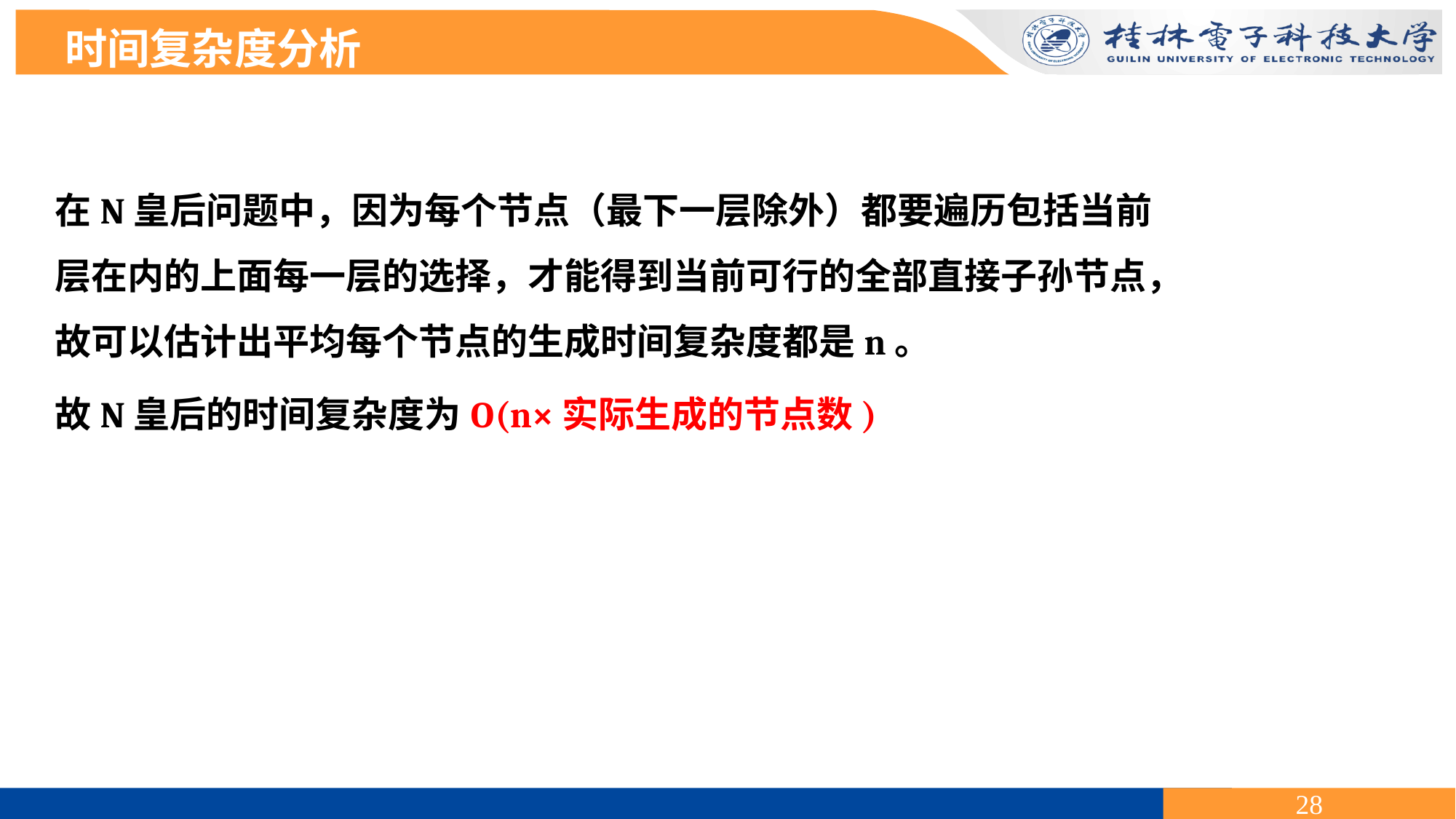

时间复杂度分析

在N皇后问题中，因为每个节点（最下一层除外）都要遍历包括当前层在内的上面每一层的选择，才能得到当前可行的全部直接子孙节点，故可以估计出平均每个节点的生成时间复杂度都是n。
故N皇后的时间复杂度为O(n×实际生成的节点数)